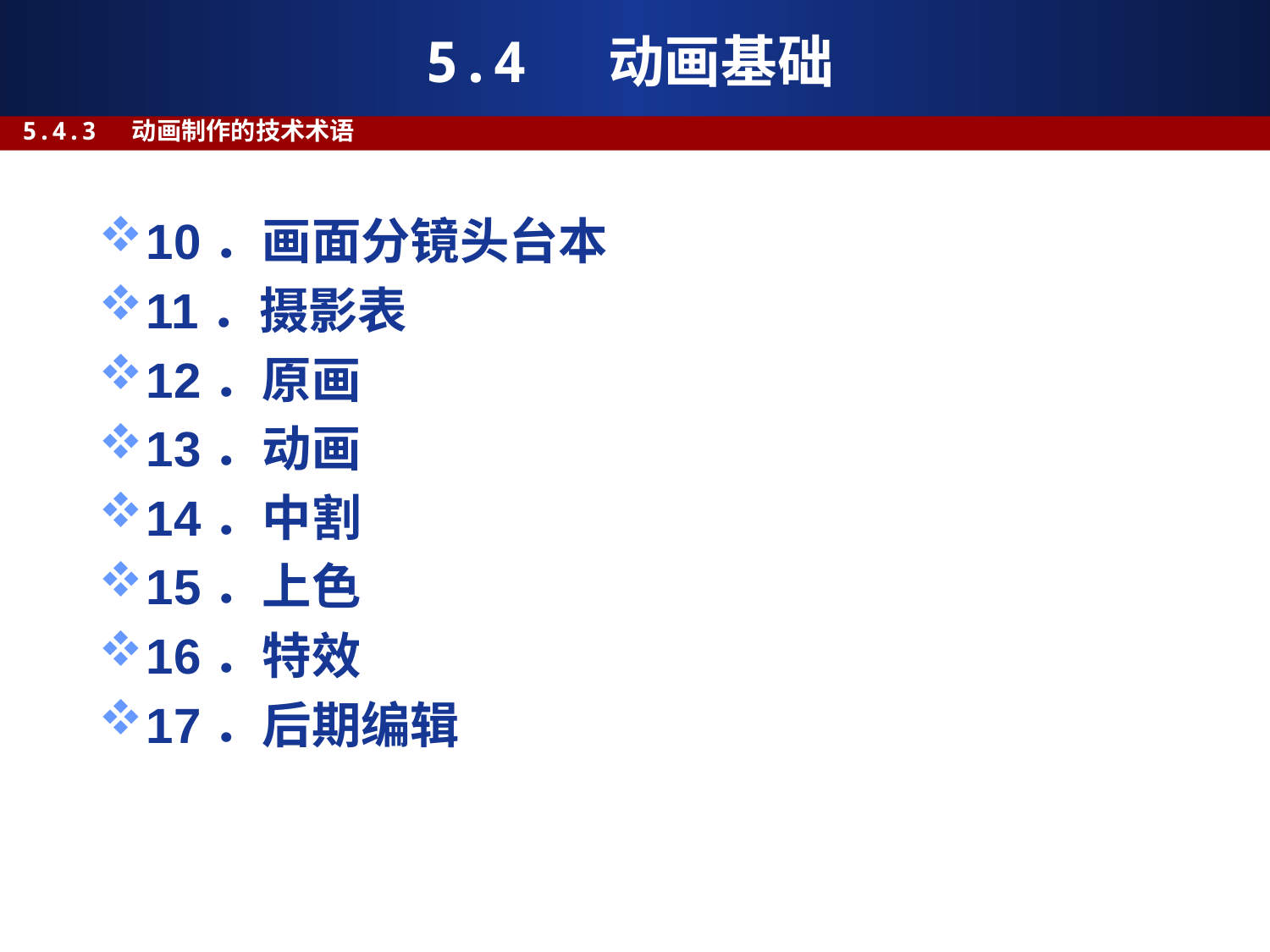

# 5.4  动画基础
5.4.3  动画制作的技术术语
10．画面分镜头台本
11．摄影表
12．原画
13．动画
14．中割
15．上色
16．特效
17．后期编辑